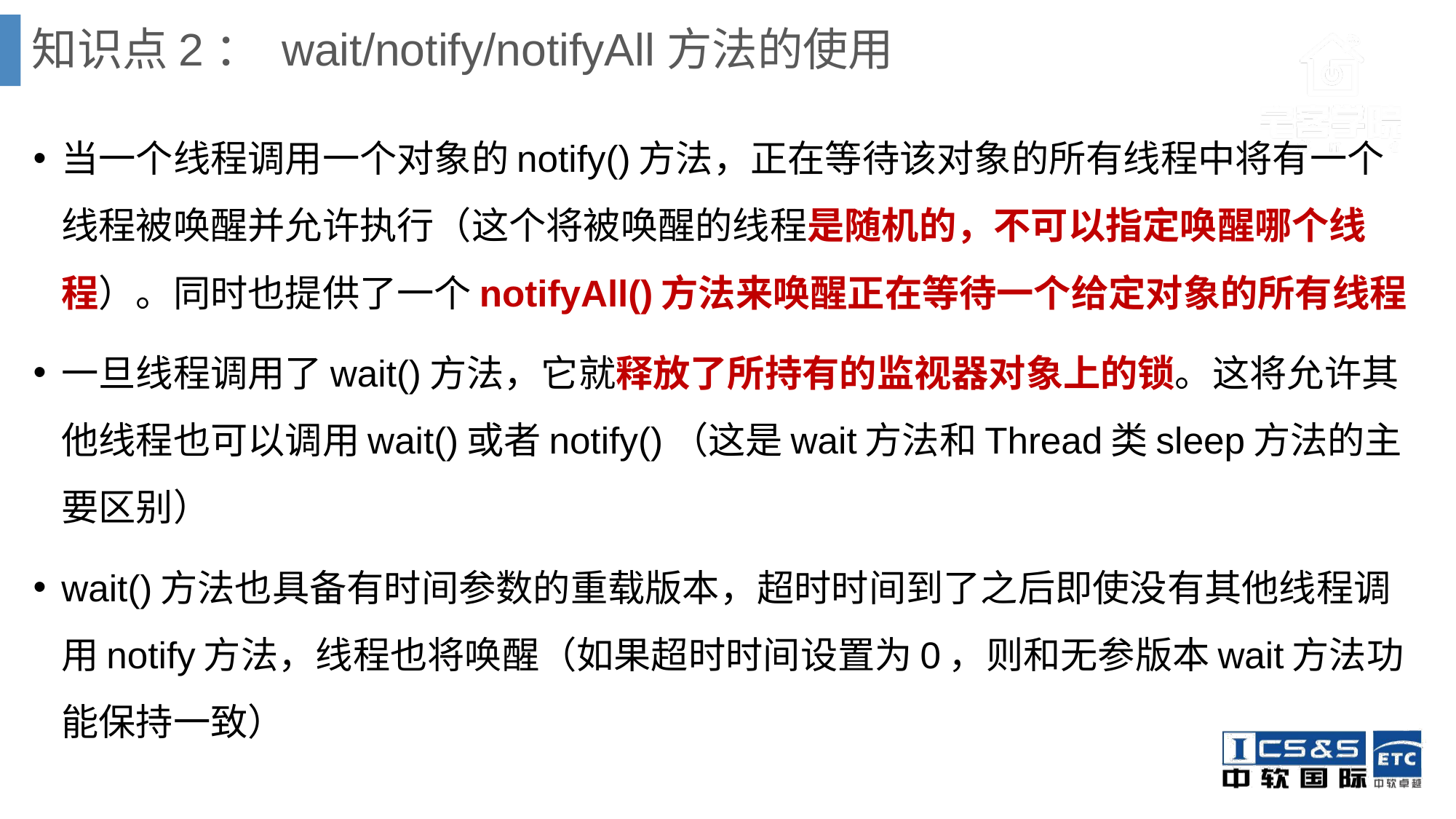

# 知识点2： wait/notify/notifyAll方法的使用
当一个线程调用一个对象的notify()方法，正在等待该对象的所有线程中将有一个线程被唤醒并允许执行（这个将被唤醒的线程是随机的，不可以指定唤醒哪个线程）。同时也提供了一个notifyAll()方法来唤醒正在等待一个给定对象的所有线程
一旦线程调用了wait()方法，它就释放了所持有的监视器对象上的锁。这将允许其他线程也可以调用wait()或者notify()（这是wait方法和Thread类sleep方法的主要区别）
wait()方法也具备有时间参数的重载版本，超时时间到了之后即使没有其他线程调用notify方法，线程也将唤醒（如果超时时间设置为0，则和无参版本wait方法功能保持一致）